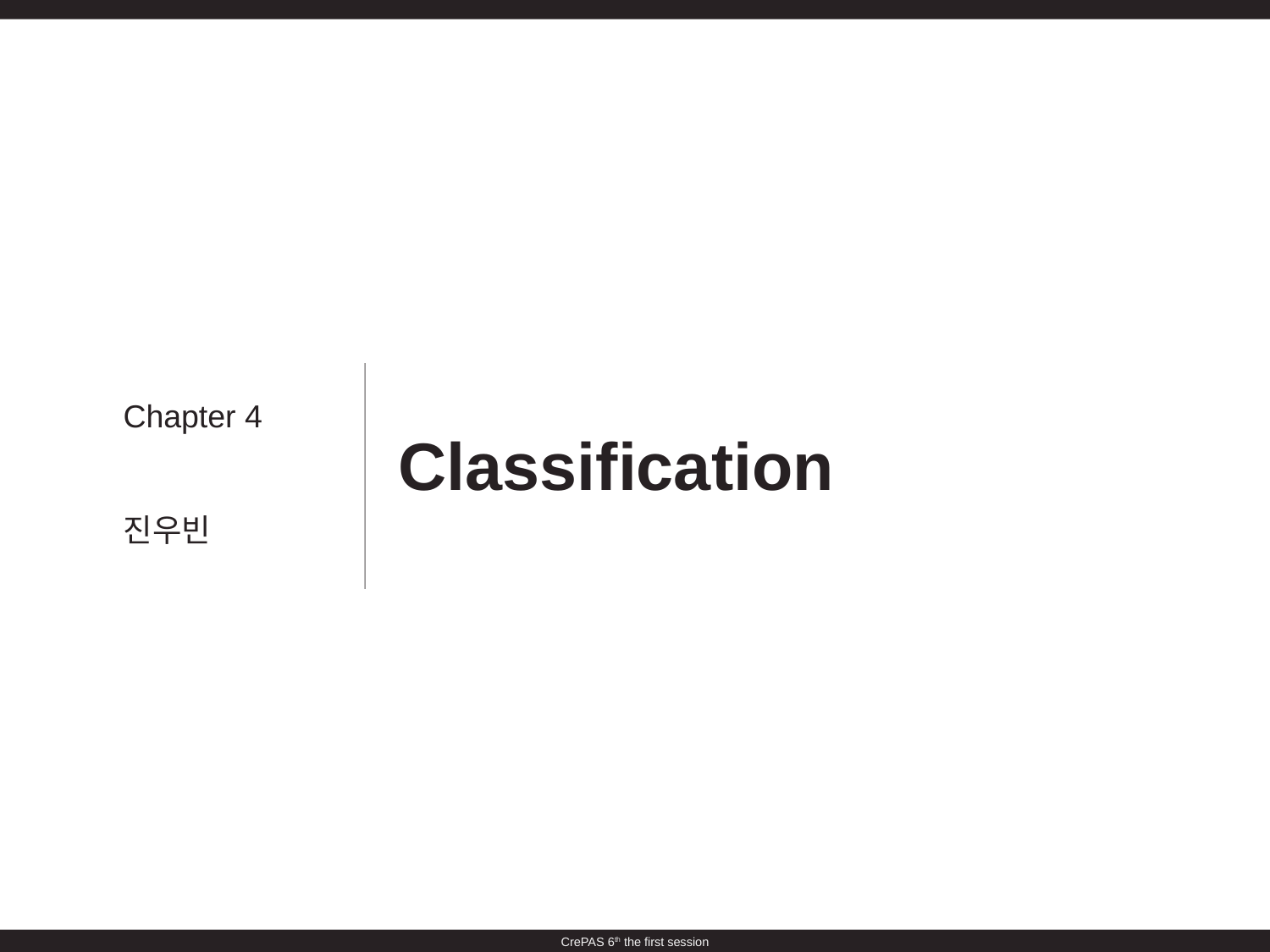

Chapter 4

진우빈

Classification
CrePAS 6th the first session